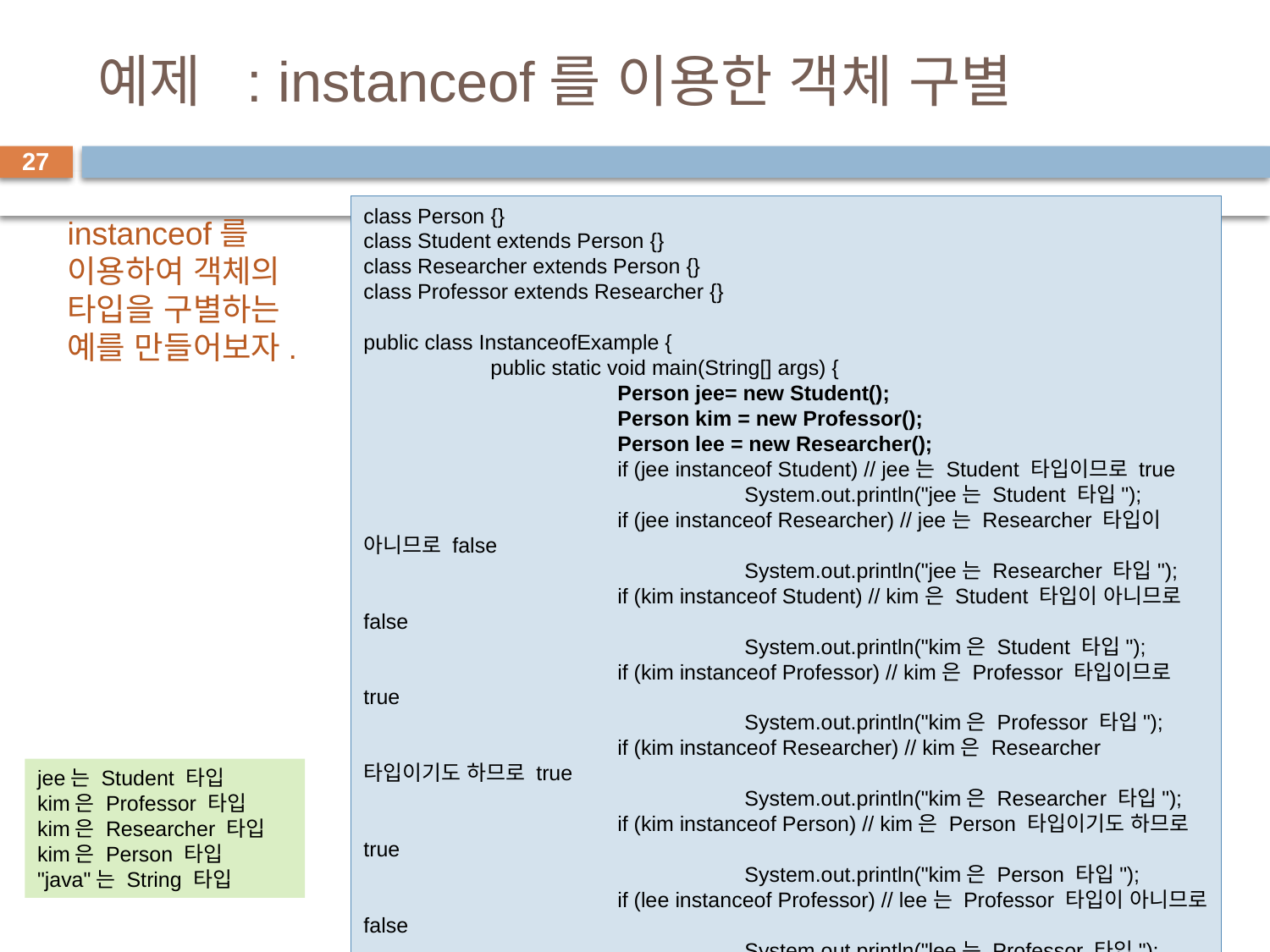

# 예제  : instanceof를 이용한 객체 구별
27
class Person {}
class Student extends Person {}
class Researcher extends Person {}
class Professor extends Researcher {}

public class InstanceofExample {
	public static void main(String[] args) {
		Person jee= new Student();
		Person kim = new Professor();
		Person lee = new Researcher();
		if (jee instanceof Student) // jee는 Student 타입이므로 true
			System.out.println("jee는 Student 타입");
		if (jee instanceof Researcher) // jee는 Researcher 타입이 아니므로 false
			System.out.println("jee는 Researcher 타입");
		if (kim instanceof Student) // kim은 Student 타입이 아니므로 false
			System.out.println("kim은 Student 타입");
		if (kim instanceof Professor) // kim은 Professor 타입이므로 true
			System.out.println("kim은 Professor 타입");
		if (kim instanceof Researcher) // kim은 Researcher 타입이기도 하므로 true
			System.out.println("kim은 Researcher 타입");
		if (kim instanceof Person) // kim은 Person 타입이기도 하므로 true
			System.out.println("kim은 Person 타입");
		if (lee instanceof Professor) // lee는 Professor 타입이 아니므로 false
			System.out.println("lee는 Professor 타입");
		if ("java" instanceof String) // "java"는 String 타입의 인스턴스이므로 true
			System.out.println("\"java\"는 String 타입");
	}
}
instanceof를 이용하여 객체의 타입을 구별하는 예를 만들어보자.
jee는 Student 타입
kim은 Professor 타입
kim은 Researcher 타입
kim은 Person 타입
"java"는 String 타입